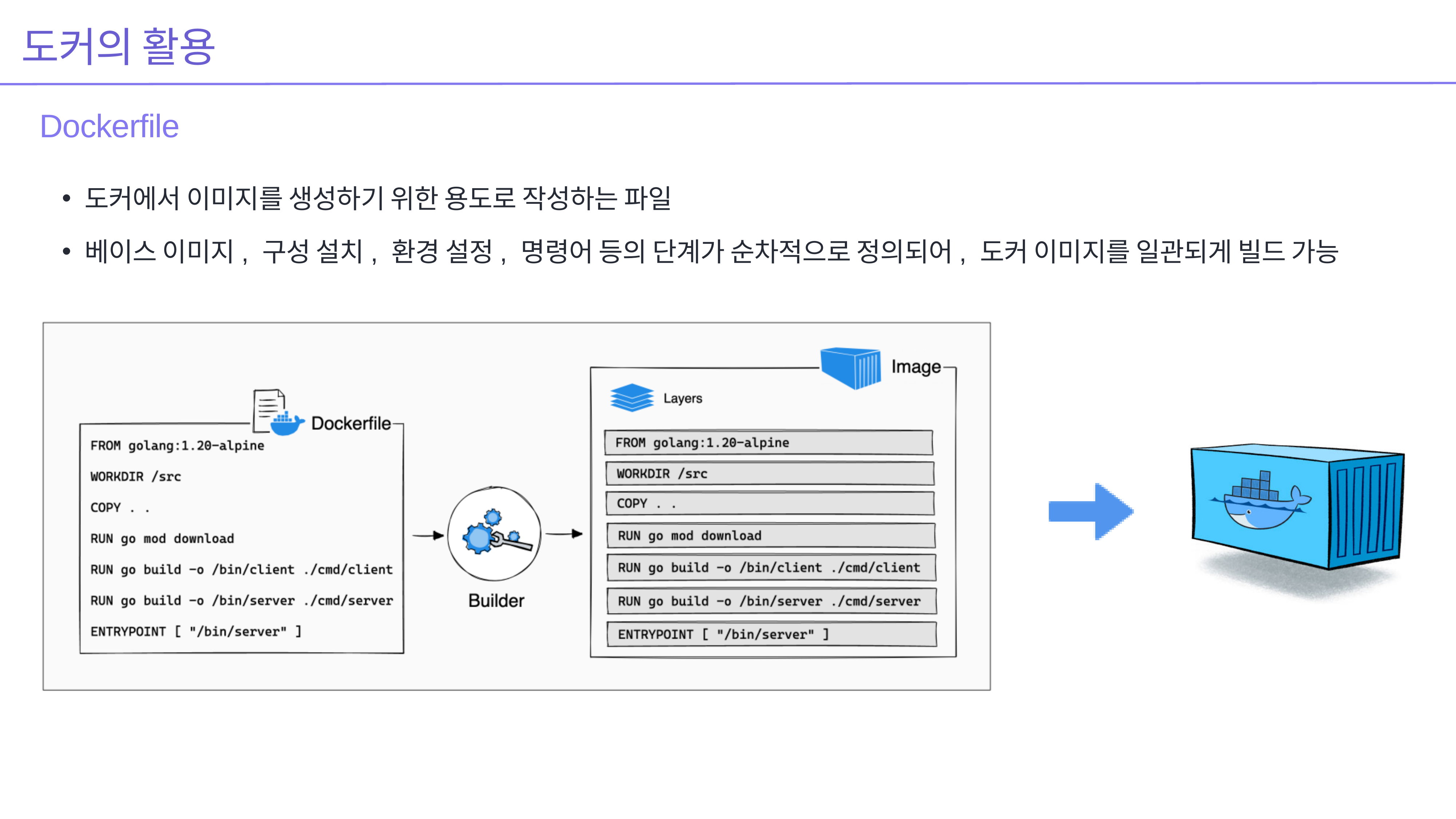

도커의 활용

Dockerfile
도커에서 이미지를 생성하기 위한 용도로 작성하는 파일
베이스 이미지, 구성 설치, 환경 설정, 명령어 등의 단계가 순차적으로 정의되어, 도커 이미지를 일관되게 빌드 가능